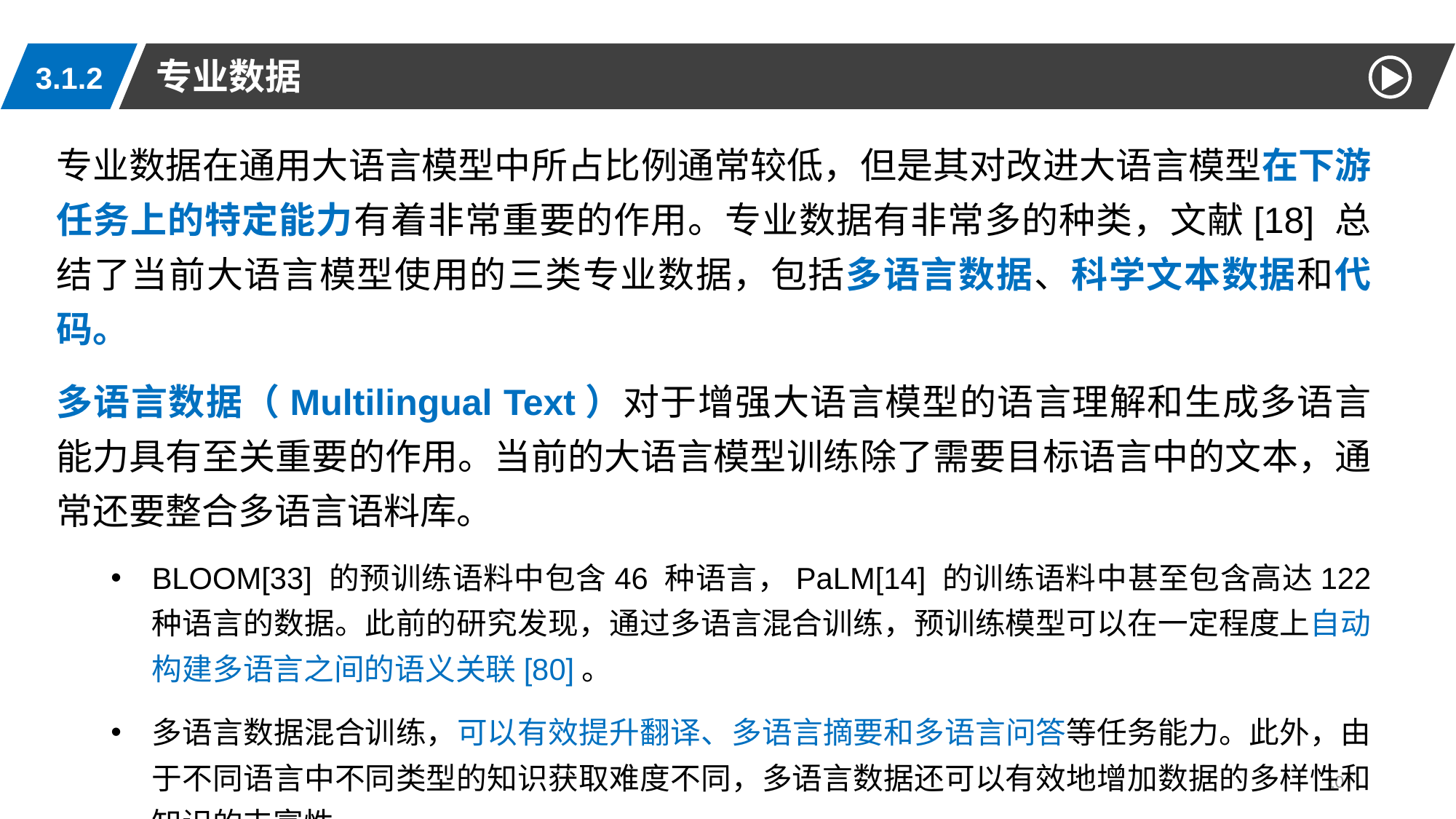

专业数据
3.1.2

专业数据在通用大语言模型中所占比例通常较低，但是其对改进大语言模型在下游任务上的特定能力有着非常重要的作用。专业数据有非常多的种类，文献[18] 总结了当前大语言模型使用的三类专业数据，包括多语言数据、科学文本数据和代码。
多语言数据（Multilingual Text）对于增强大语言模型的语言理解和生成多语言能力具有至关重要的作用。当前的大语言模型训练除了需要目标语言中的文本，通常还要整合多语言语料库。
BLOOM[33] 的预训练语料中包含46 种语言，PaLM[14] 的训练语料中甚至包含高达122 种语言的数据。此前的研究发现，通过多语言混合训练，预训练模型可以在一定程度上自动构建多语言之间的语义关联[80]。
多语言数据混合训练，可以有效提升翻译、多语言摘要和多语言问答等任务能力。此外，由于不同语言中不同类型的知识获取难度不同，多语言数据还可以有效地增加数据的多样性和知识的丰富性。
10